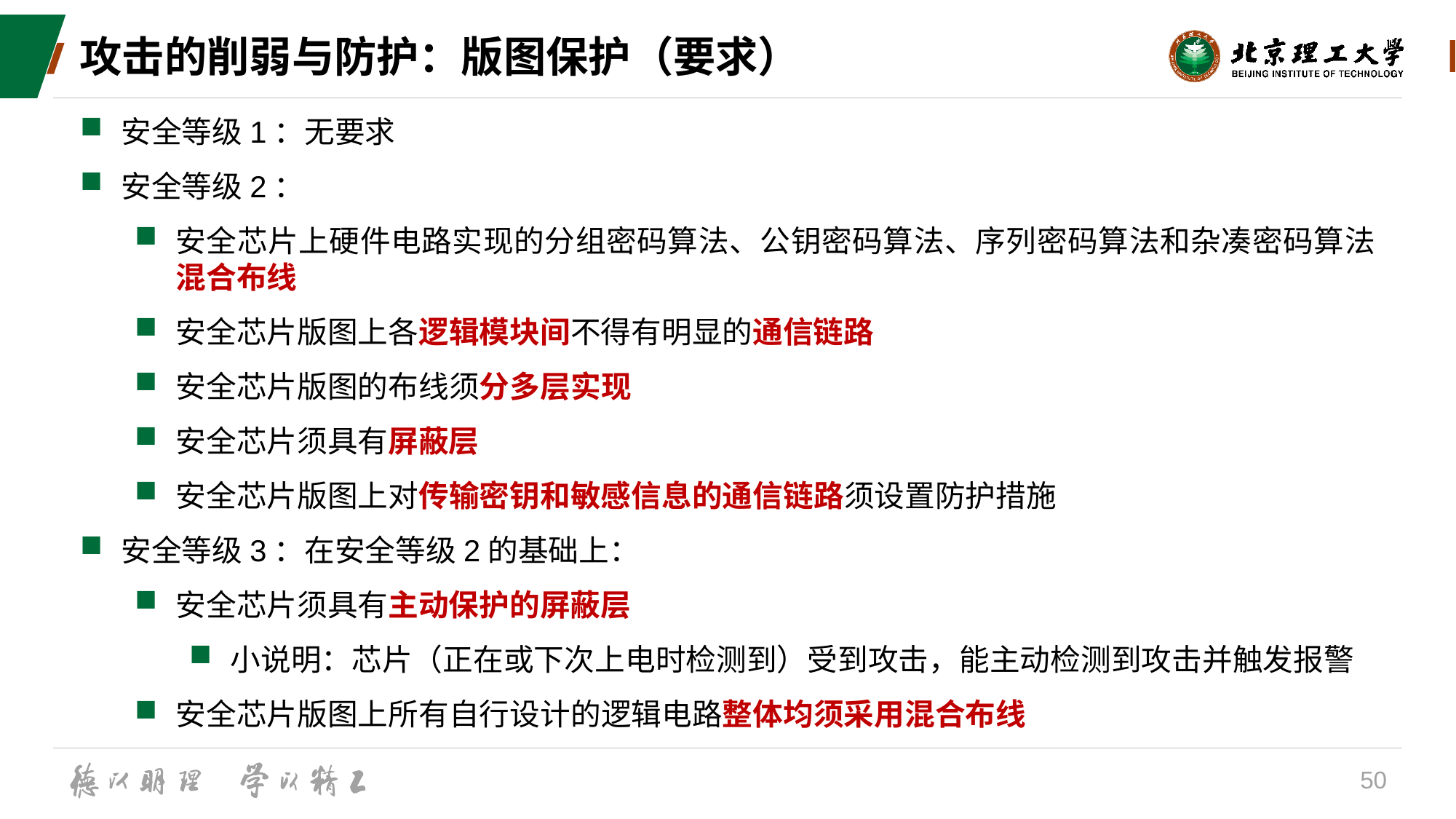

# 攻击的削弱与防护：版图保护（要求）
安全等级1：无要求
安全等级2：
安全芯片上硬件电路实现的分组密码算法、公钥密码算法、序列密码算法和杂凑密码算法混合布线
安全芯片版图上各逻辑模块间不得有明显的通信链路
安全芯片版图的布线须分多层实现
安全芯片须具有屏蔽层
安全芯片版图上对传输密钥和敏感信息的通信链路须设置防护措施
安全等级3：在安全等级2的基础上：
安全芯片须具有主动保护的屏蔽层
小说明：芯片（正在或下次上电时检测到）受到攻击，能主动检测到攻击并触发报警
安全芯片版图上所有自行设计的逻辑电路整体均须采用混合布线